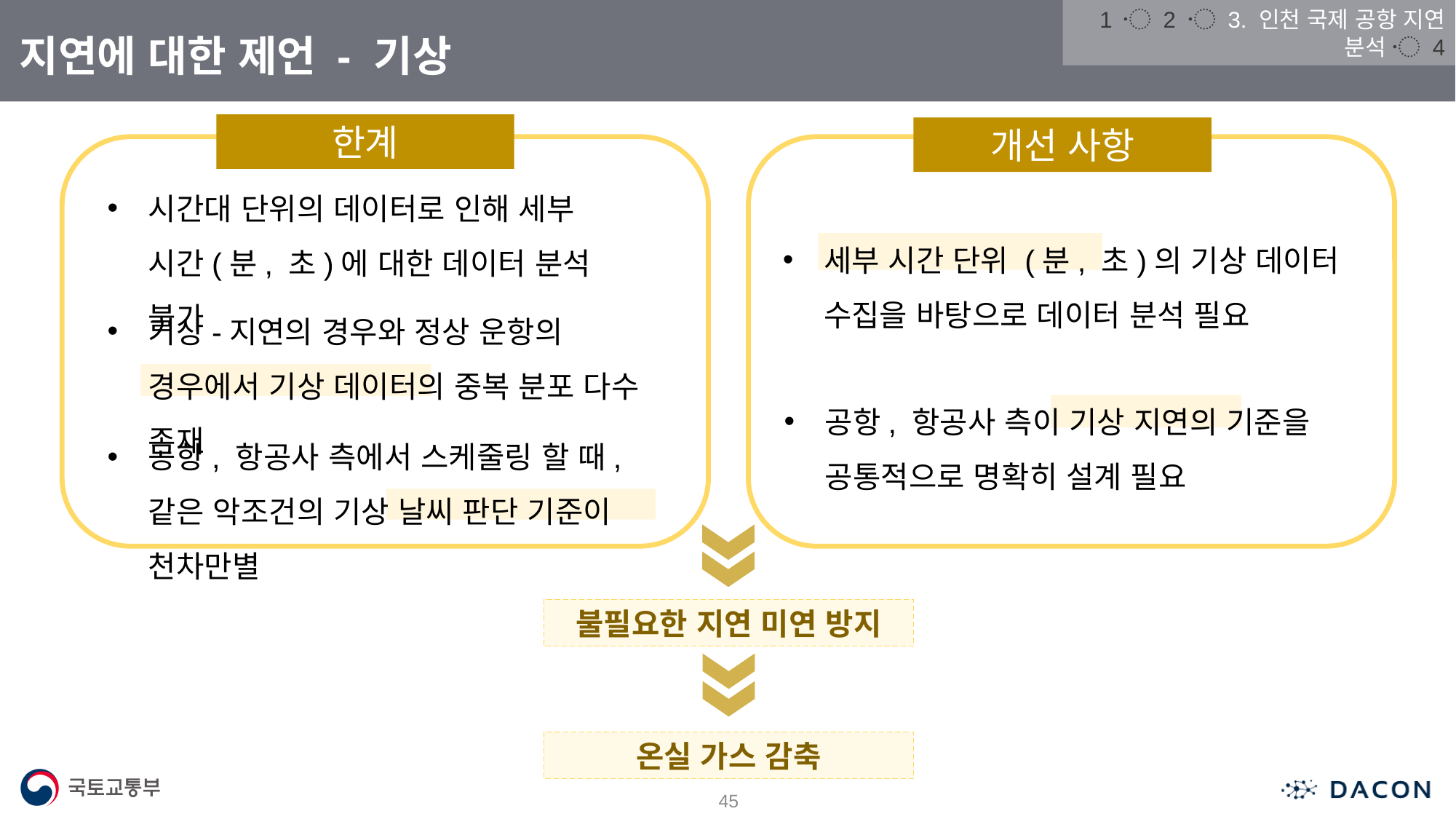

1 〮 2 〮 3. 인천 국제 공항 지연 분석 〮 4
지연에 대한 제언 - 기상
한계
개선 사항

시간대 단위의 데이터로 인해 세부 시간(분, 초)에 대한 데이터 분석 불가
세부 시간 단위 (분, 초)의 기상 데이터 수집을 바탕으로 데이터 분석 필요

기상-지연의 경우와 정상 운항의 경우에서 기상 데이터의 중복 분포 다수 존재

공항, 항공사 측이 기상 지연의 기준을 공통적으로 명확히 설계 필요

공항, 항공사 측에서 스케줄링 할 때, 같은 악조건의 기상 날씨 판단 기준이 천차만별

불필요한 지연 미연 방지

온실 가스 감축
45